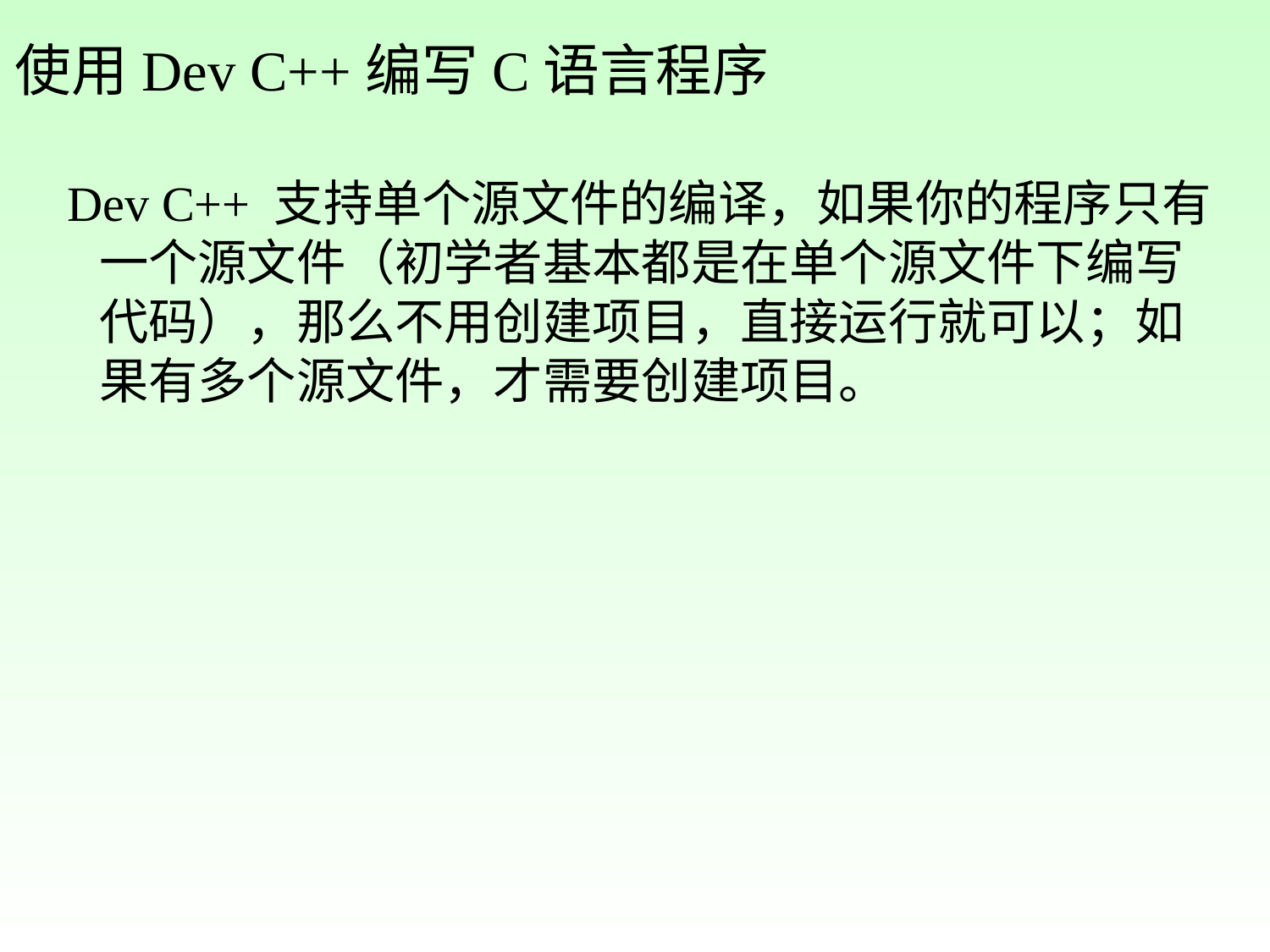

使用Dev C++编写C语言程序
Dev C++ 支持单个源文件的编译，如果你的程序只有一个源文件（初学者基本都是在单个源文件下编写代码），那么不用创建项目，直接运行就可以；如果有多个源文件，才需要创建项目。